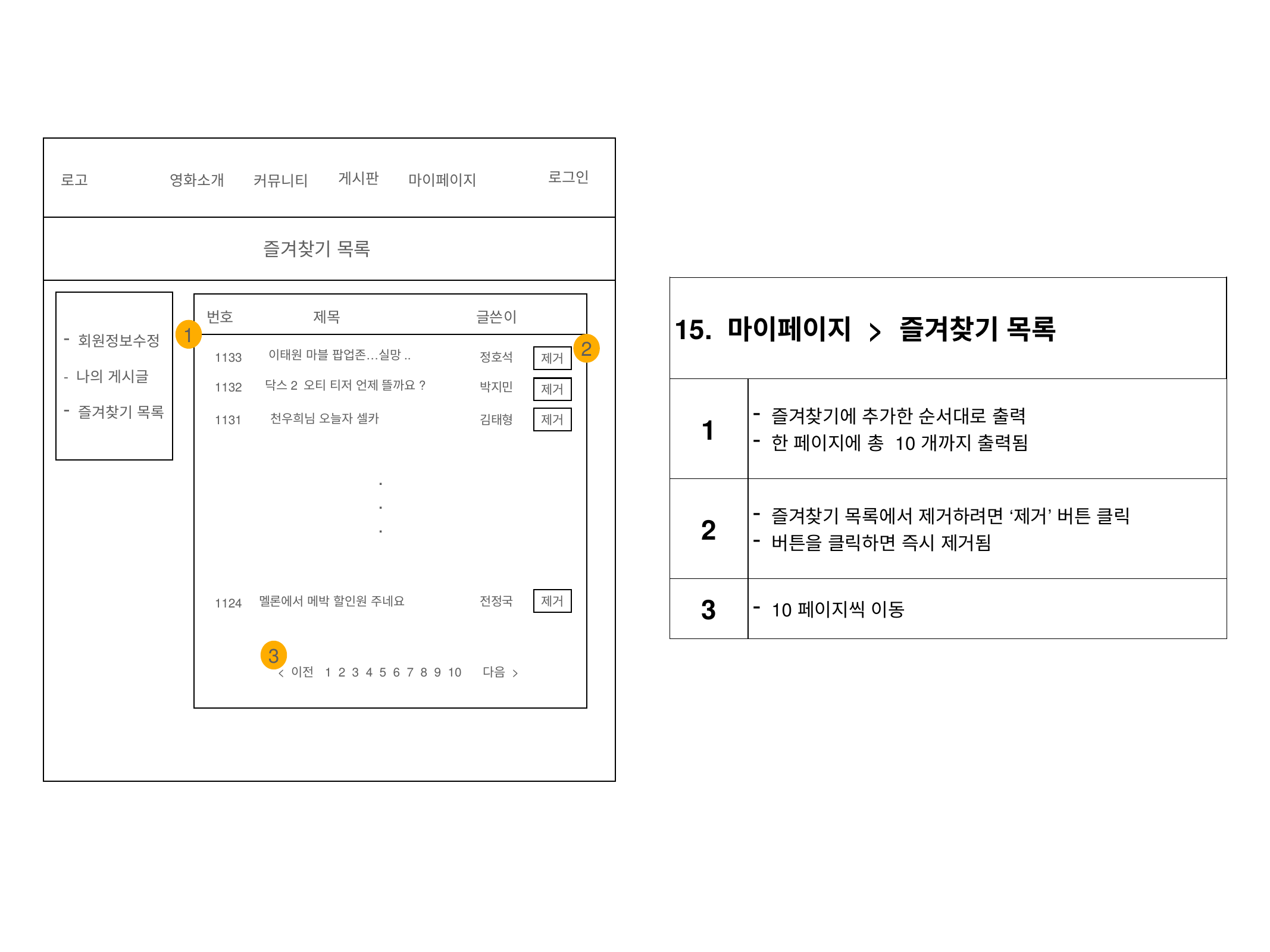

로그인
게시판
로고
영화소개
마이페이지
커뮤니티

즐겨찾기 목록
| 15. 마이페이지 > 즐겨찾기 목록 |  |  |  |
| --- | --- | --- | --- |
| 1 | 즐겨찾기에 추가한 순서대로 출력 한 페이지에 총 10개까지 출력됨 |  |  |
| 2 | 즐겨찾기 목록에서 제거하려면 ‘제거’ 버튼 클릭 버튼을 클릭하면 즉시 제거됨 |  |  |
| 3 | 10페이지씩 이동 |  |  |

글쓴이
번호
제목

1
회원정보수정

- 나의 게시글

즐겨찾기 목록

2
이태원 마블 팝업존…실망..
정호석
1133

제거
닥스2 오티 티저 언제 뜰까요?
박지민
1132

제거
천우희님 오늘자 셀카

김태형
제거
1131
.
.
.

멜론에서 메박 할인원 주네요
전정국
제거
1124

3
< 이전
다음 >
 1  2  3  4  5  6  7  8  9  10